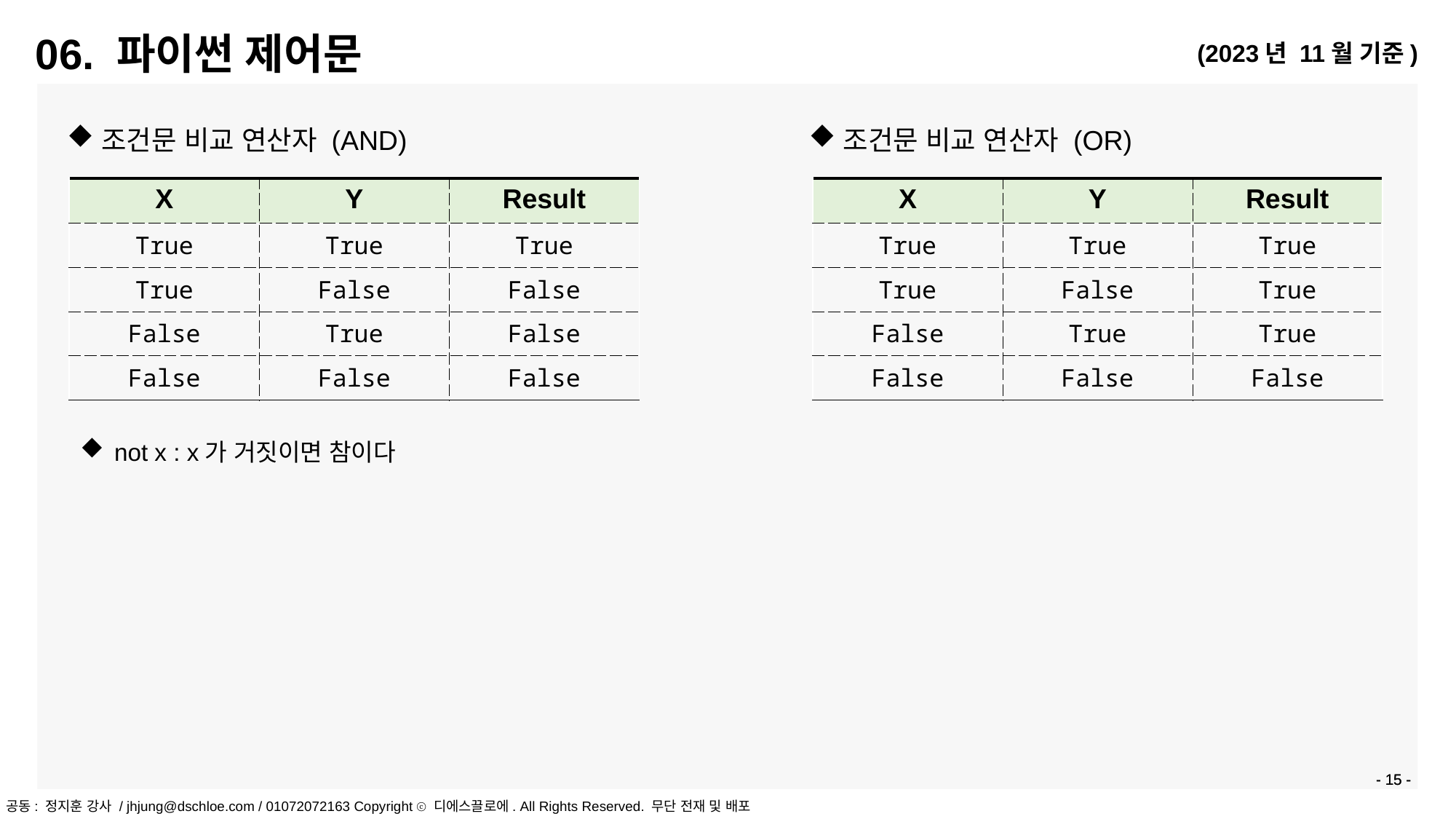

06. 파이썬 제어문
조건문 비교 연산자 (AND)
조건문 비교 연산자 (OR)
| X | Y | Result |
| --- | --- | --- |
| True | True | True |
| True | False | False |
| False | True | False |
| False | False | False |
| X | Y | Result |
| --- | --- | --- |
| True | True | True |
| True | False | True |
| False | True | True |
| False | False | False |
not x : x가 거짓이면 참이다
- 15 -